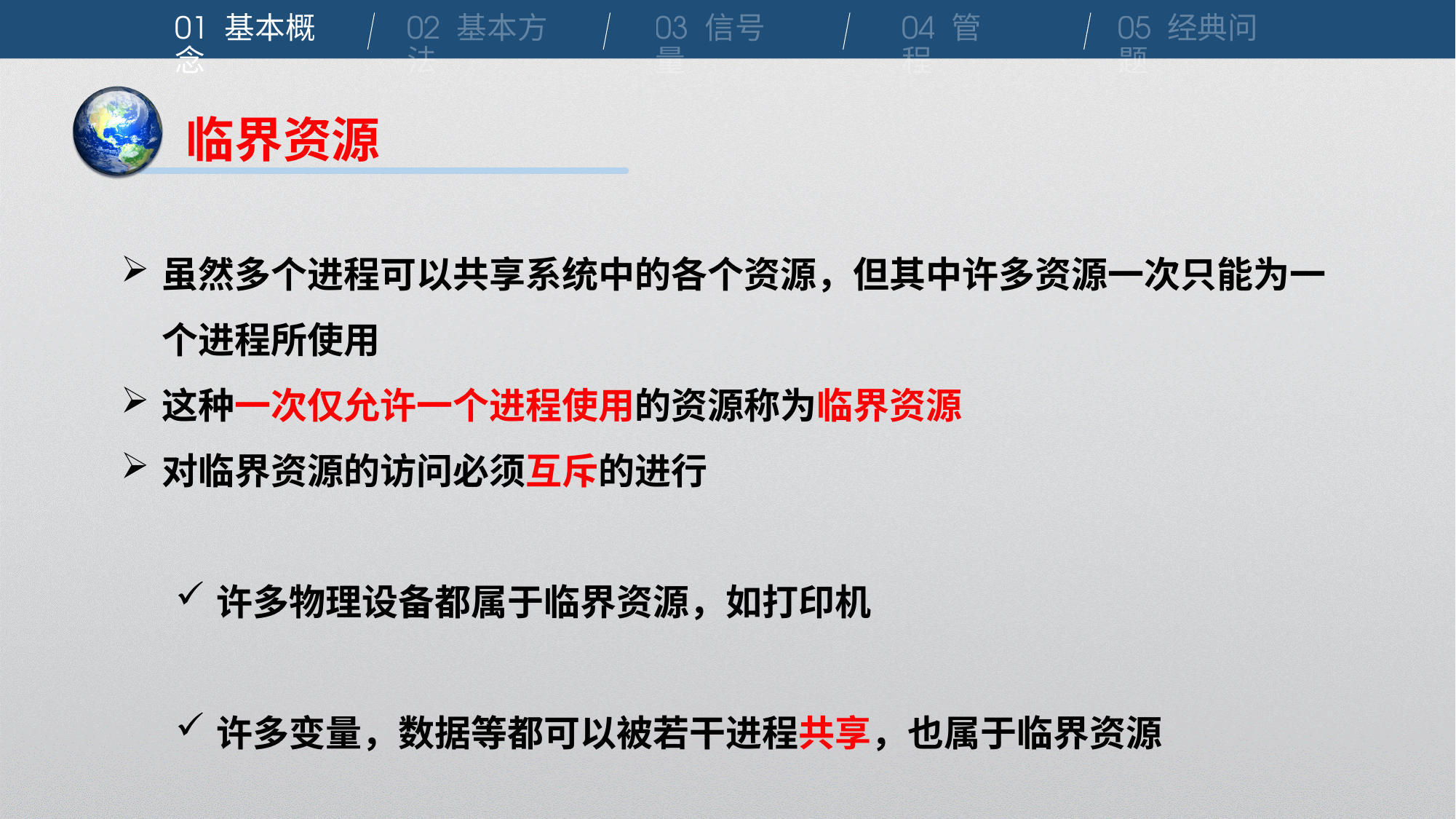

01 基本概念
02 基本方法
03 信号量
04 管程
05 经典问题
临界资源
虽然多个进程可以共享系统中的各个资源，但其中许多资源一次只能为一个进程所使用
这种一次仅允许一个进程使用的资源称为临界资源
对临界资源的访问必须互斥的进行

许多物理设备都属于临界资源，如打印机

许多变量，数据等都可以被若干进程共享，也属于临界资源